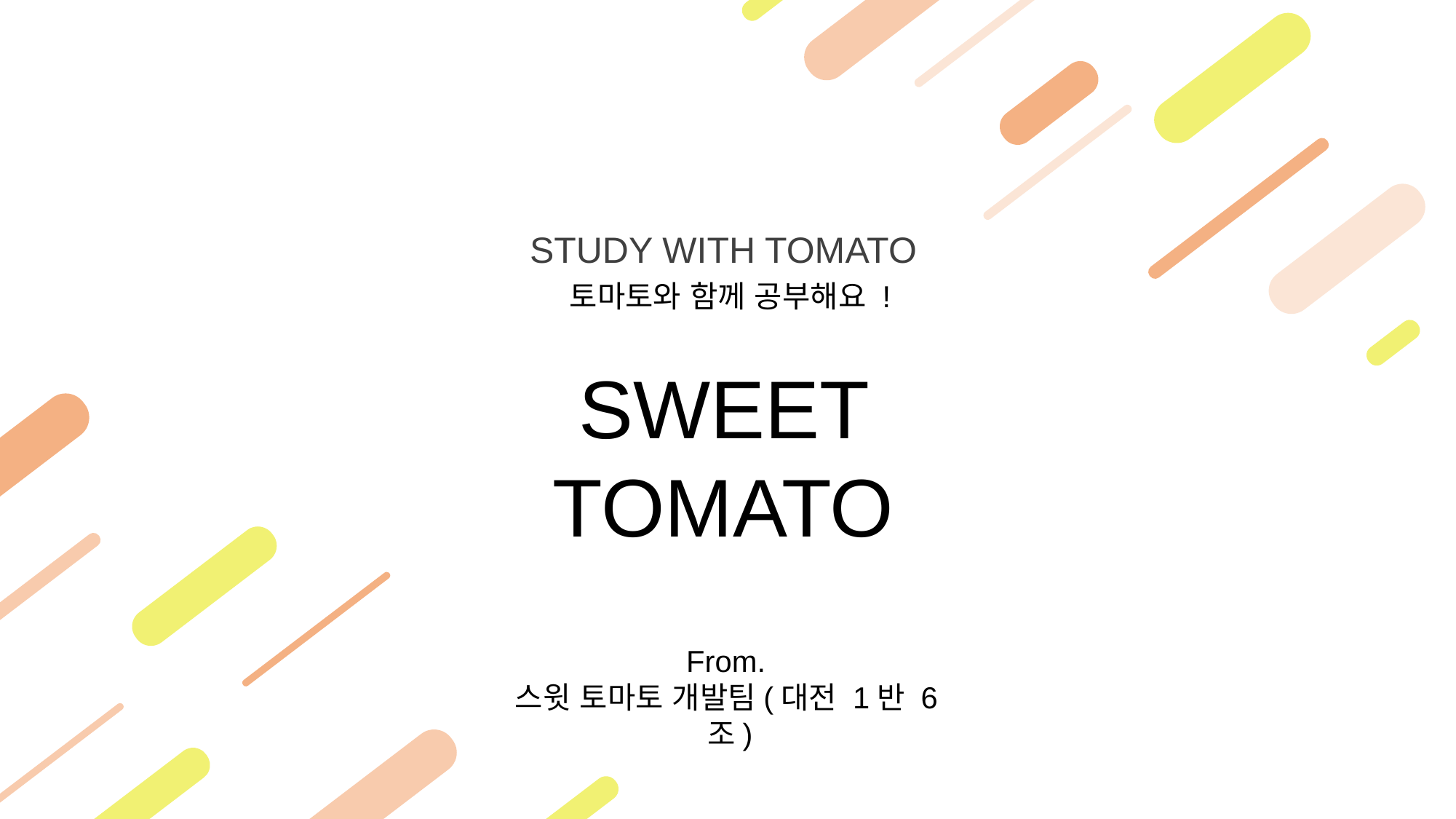

STUDY WITH TOMATO

토마토와 함께 공부해요 !

SWEET TOMATO

From.
스윗 토마토 개발팀(대전 1반 6조)